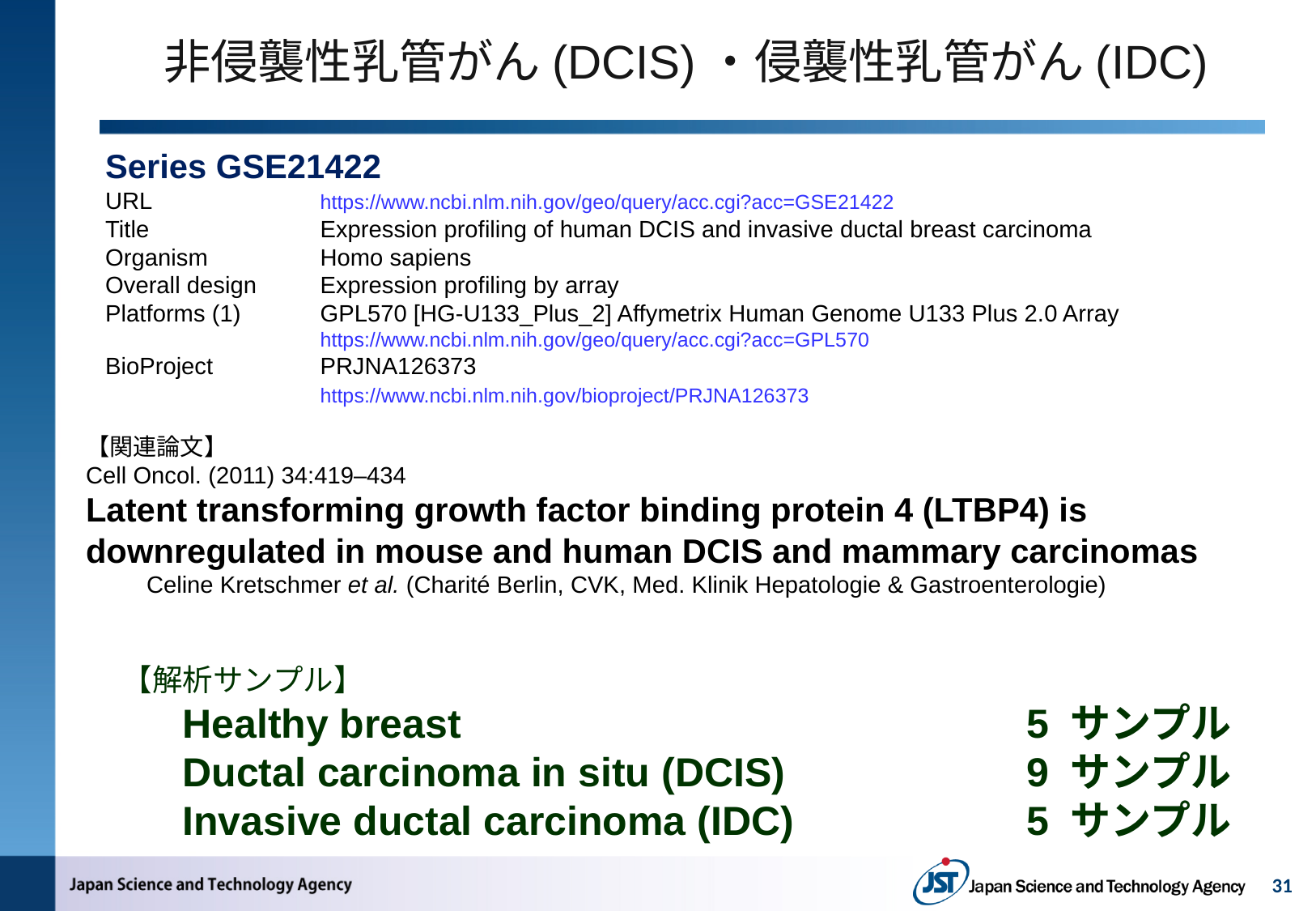

# 非侵襲性乳管がん(DCIS)・侵襲性乳管がん(IDC)
Series GSE21422
URL	https://www.ncbi.nlm.nih.gov/geo/query/acc.cgi?acc=GSE21422
Title	Expression profiling of human DCIS and invasive ductal breast carcinoma
Organism	Homo sapiens
Overall design	Expression profiling by array
Platforms (1)	GPL570 [HG-U133_Plus_2] Affymetrix Human Genome U133 Plus 2.0 Array
	https://www.ncbi.nlm.nih.gov/geo/query/acc.cgi?acc=GPL570
BioProject	PRJNA126373
	https://www.ncbi.nlm.nih.gov/bioproject/PRJNA126373
【関連論文】
Cell Oncol. (2011) 34:419–434
Latent transforming growth factor binding protein 4 (LTBP4) is downregulated in mouse and human DCIS and mammary carcinomas
Celine Kretschmer et al. (Charité Berlin, CVK, Med. Klinik Hepatologie & Gastroenterologie)
【解析サンプル】
Healthy breast	5 サンプル
Ductal carcinoma in situ (DCIS)	9 サンプル
Invasive ductal carcinoma (IDC)	5 サンプル

31